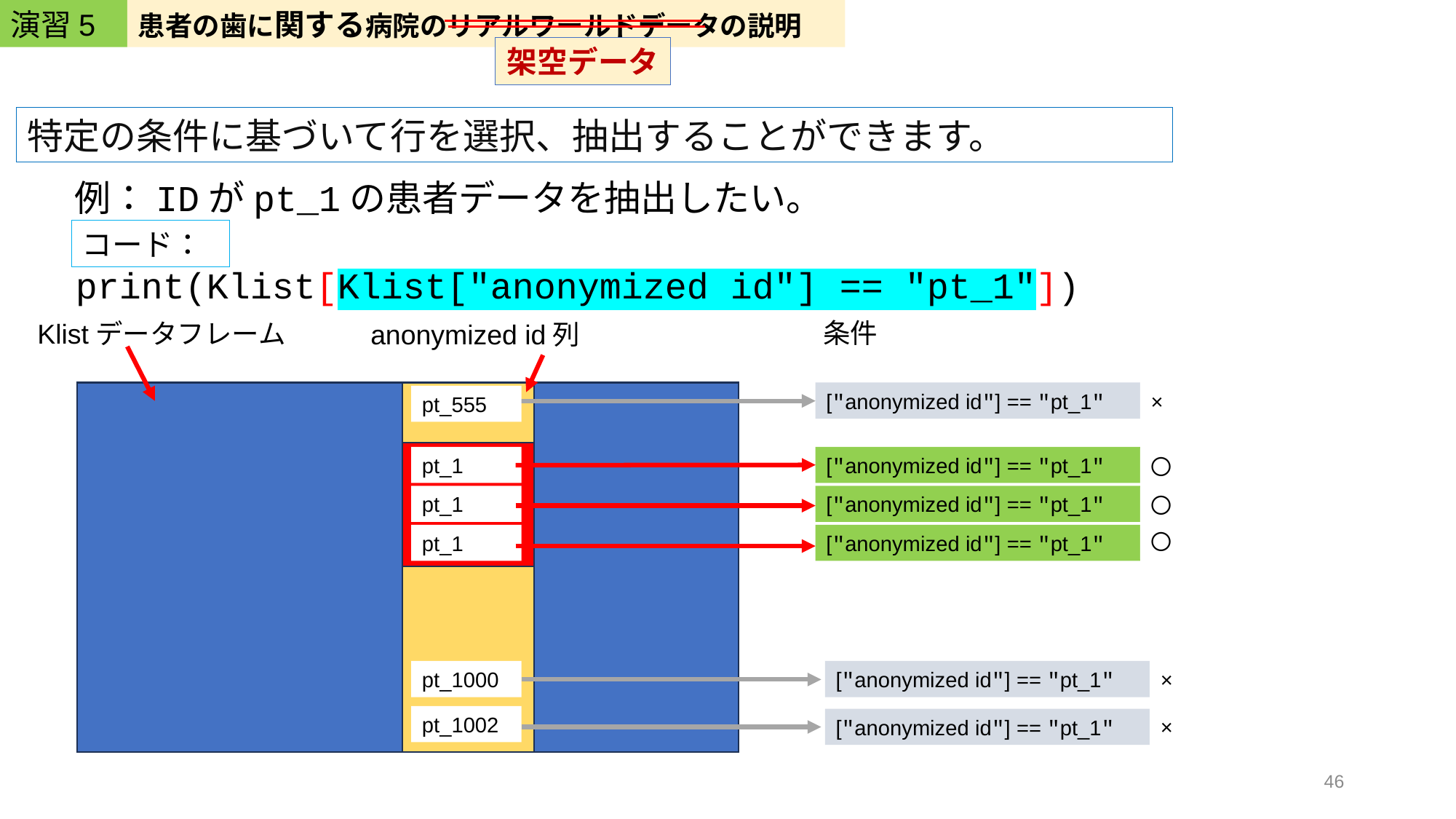

演習5
患者の歯に関する病院のリアルワールドデータの説明
架空データ
特定の条件に基づいて行を選択、抽出することができます。
例：IDがpt_1の患者データを抽出したい。
コード：
print(Klist[Klist["anonymized id"] == "pt_1"])
条件
Klistデータフレーム
anonymized id列
×

["anonymized id"] == "pt_1"
pt_555

pt_1
["anonymized id"] == "pt_1"
〇
pt_1
["anonymized id"] == "pt_1"
〇
〇
pt_1
["anonymized id"] == "pt_1"
pt_1000
×
["anonymized id"] == "pt_1"
pt_1002
×
["anonymized id"] == "pt_1"
46